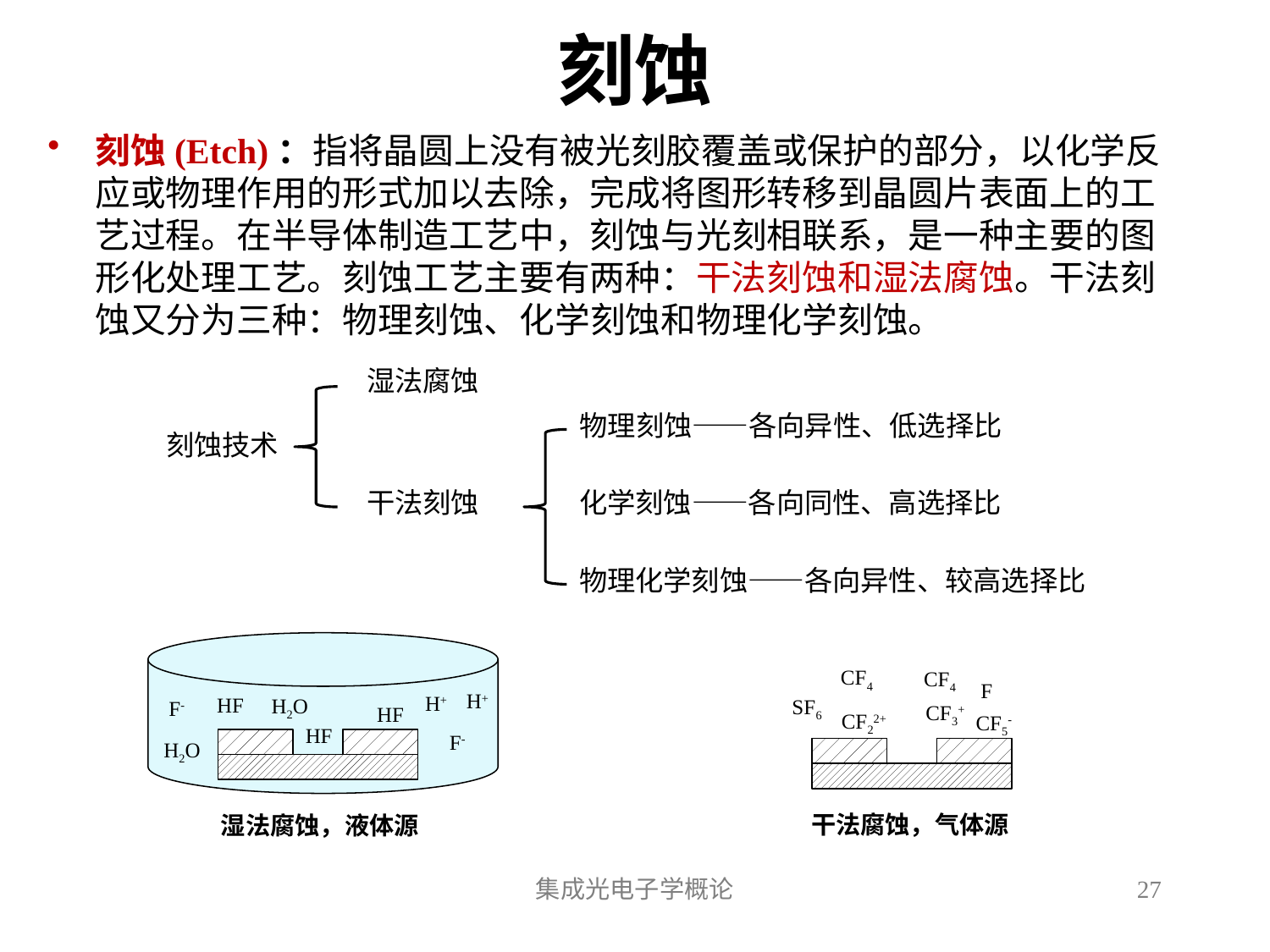

# 刻蚀
刻蚀(Etch)：指将晶圆上没有被光刻胶覆盖或保护的部分，以化学反应或物理作用的形式加以去除，完成将图形转移到晶圆片表面上的工艺过程。在半导体制造工艺中，刻蚀与光刻相联系，是一种主要的图形化处理工艺。刻蚀工艺主要有两种：干法刻蚀和湿法腐蚀。干法刻蚀又分为三种：物理刻蚀、化学刻蚀和物理化学刻蚀。
湿法腐蚀

物理刻蚀——各向异性、低选择比
刻蚀技术

干法刻蚀
化学刻蚀——各向同性、高选择比
物理化学刻蚀——各向异性、较高选择比

H+
H+
HF
H2O
F-
HF
HF
F-

H2O
CF4
CF4
F
SF6
CF3+
CF22+
CF5-

干法腐蚀，气体源
湿法腐蚀，液体源
集成光电子学概论
27